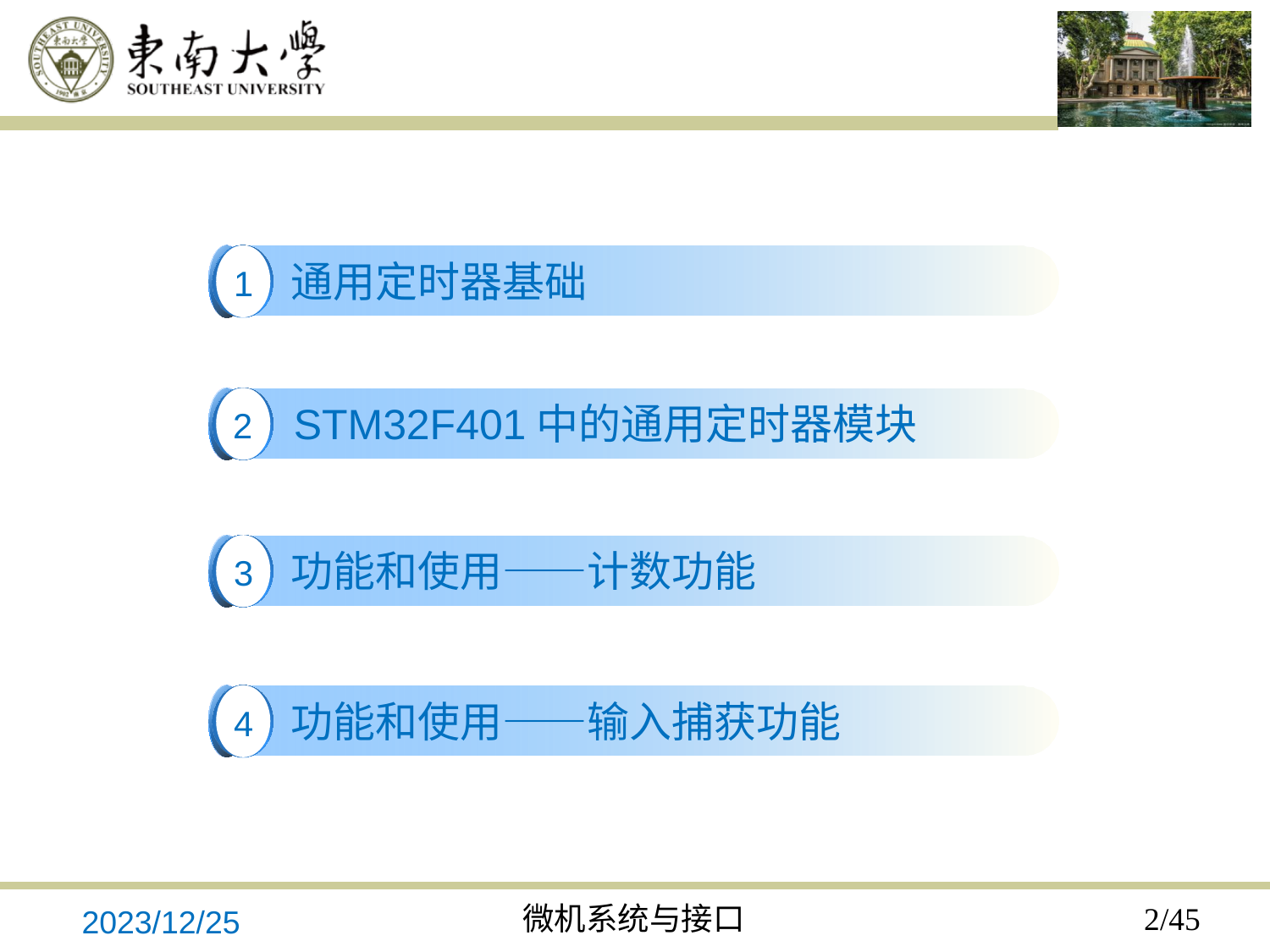

通用定时器基础
1

STM32F401中的通用定时器模块
2

功能和使用——计数功能
3

功能和使用——输入捕获功能
4
2023/12/25